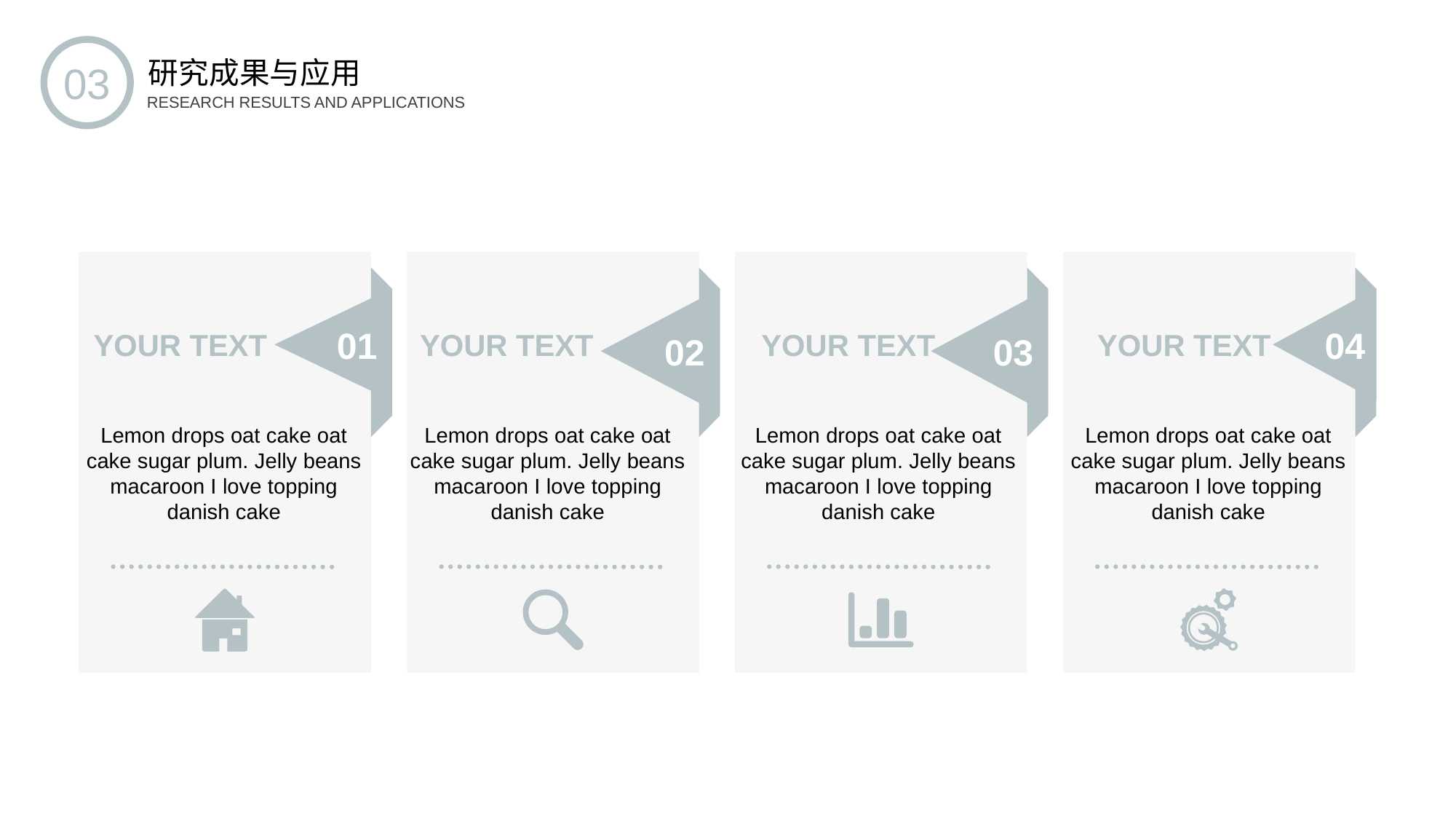

03
研究成果与应用
RESEARCH RESULTS AND APPLICATIONS

01

02

03

04

 YOUR TEXT
 YOUR TEXT
 YOUR TEXT
 YOUR TEXT
Lemon drops oat cake oat cake sugar plum. Jelly beans macaroon I love topping danish cake
Lemon drops oat cake oat cake sugar plum. Jelly beans macaroon I love topping danish cake
Lemon drops oat cake oat cake sugar plum. Jelly beans macaroon I love topping danish cake
Lemon drops oat cake oat cake sugar plum. Jelly beans macaroon I love topping danish cake